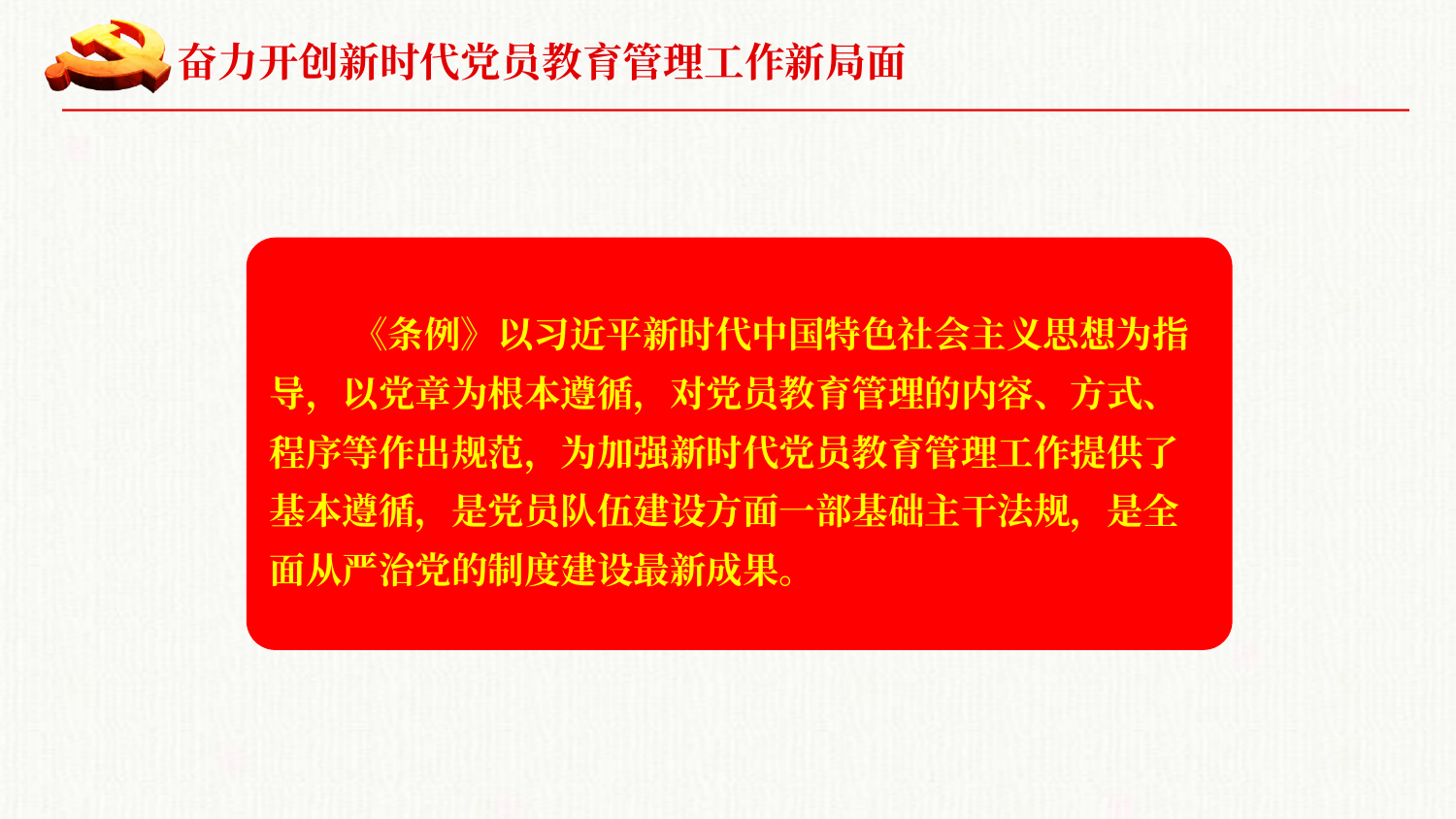

奋力开创新时代党员教育管理工作新局面
        《条例》以习近平新时代中国特色社会主义思想为指导，以党章为根本遵循，对党员教育管理的内容、方式、程序等作出规范，为加强新时代党员教育管理工作提供了基本遵循，是党员队伍建设方面一部基础主干法规，是全面从严治党的制度建设最新成果。